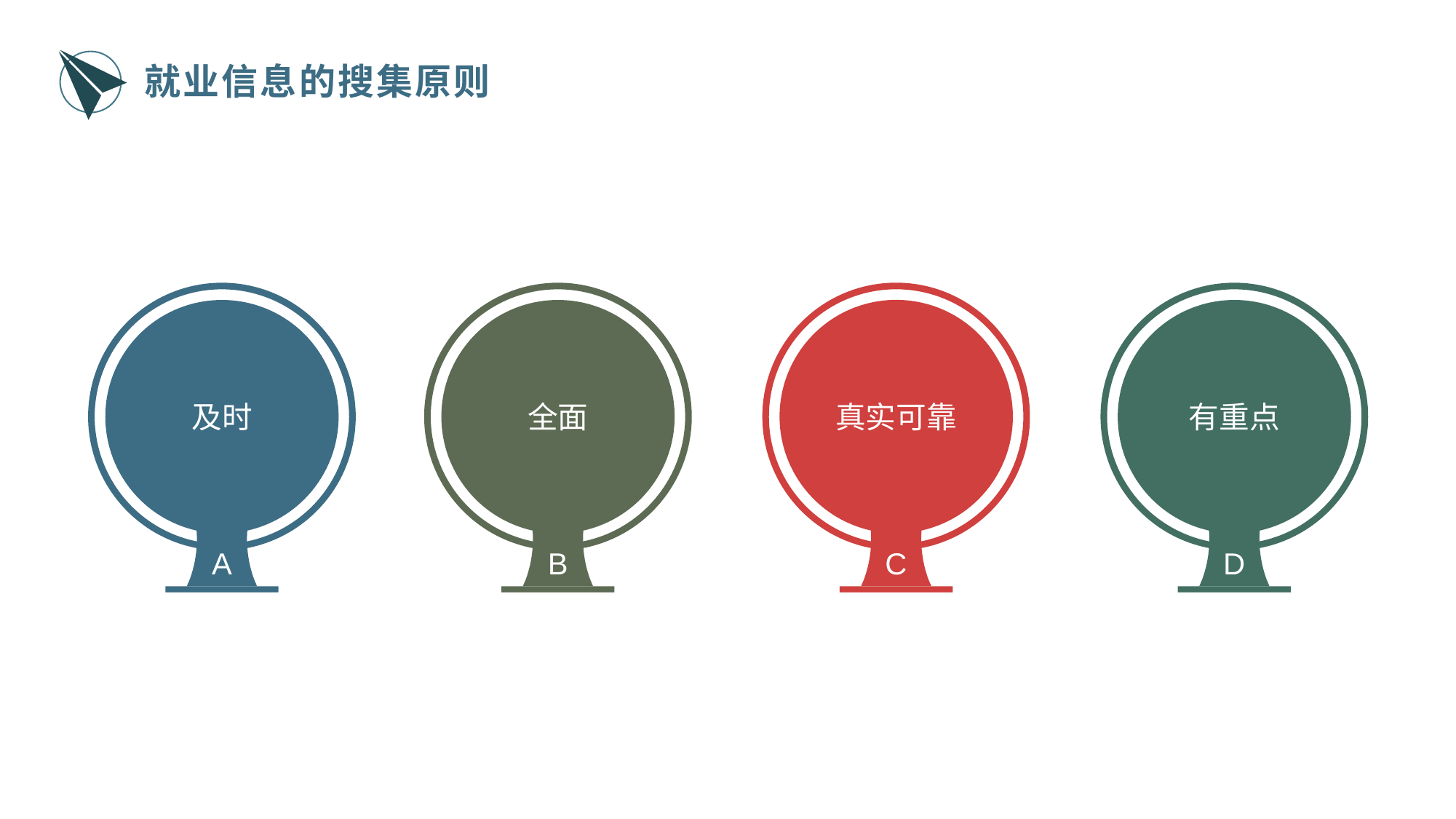

就业信息的搜集原则

真实可靠
C

及时
A

全面
B

有重点
D